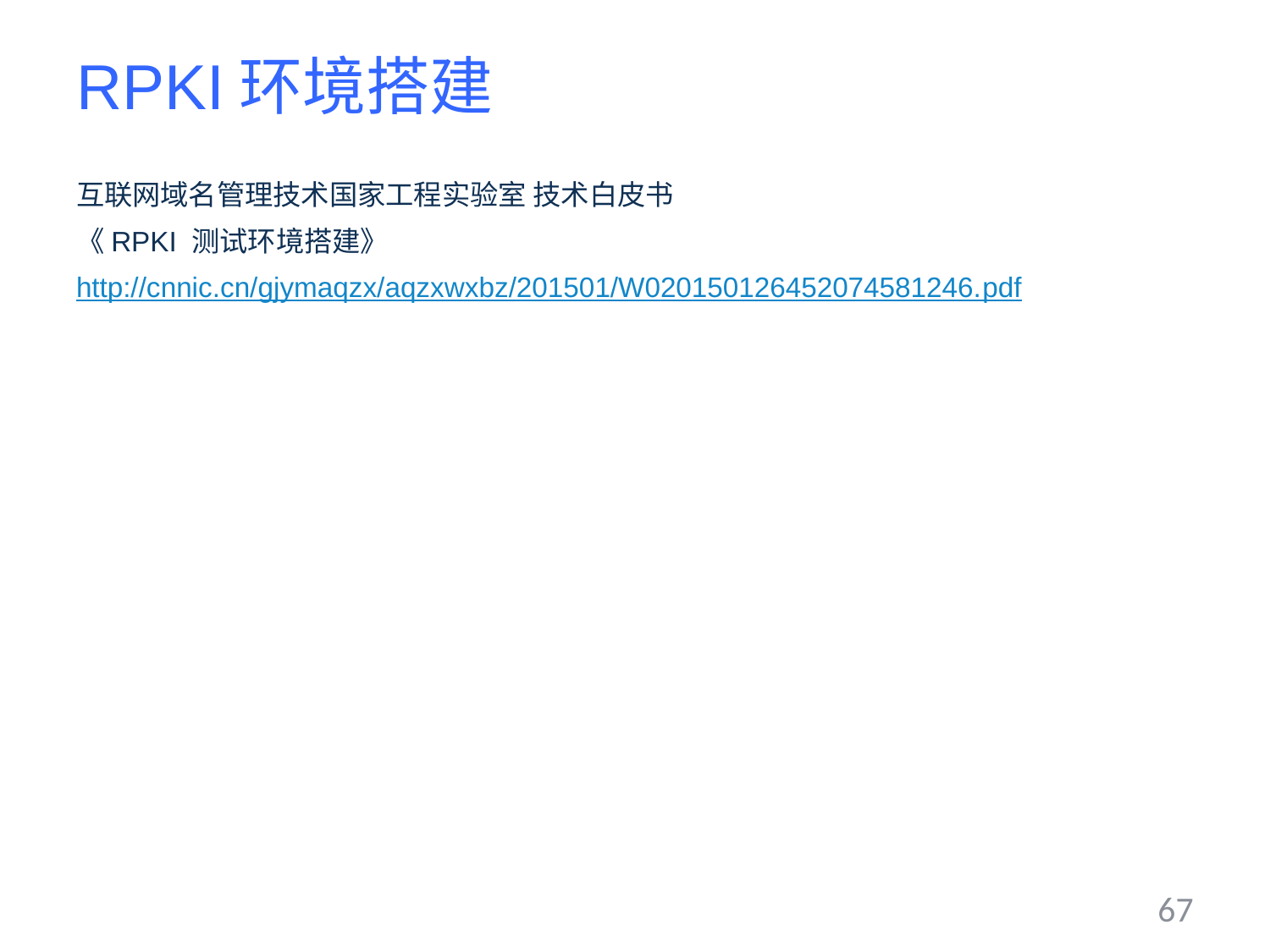

# RPKI环境搭建
互联网域名管理技术国家工程实验室 技术白皮书
《RPKI 测试环境搭建》
http://cnnic.cn/gjymaqzx/aqzxwxbz/201501/W020150126452074581246.pdf

67